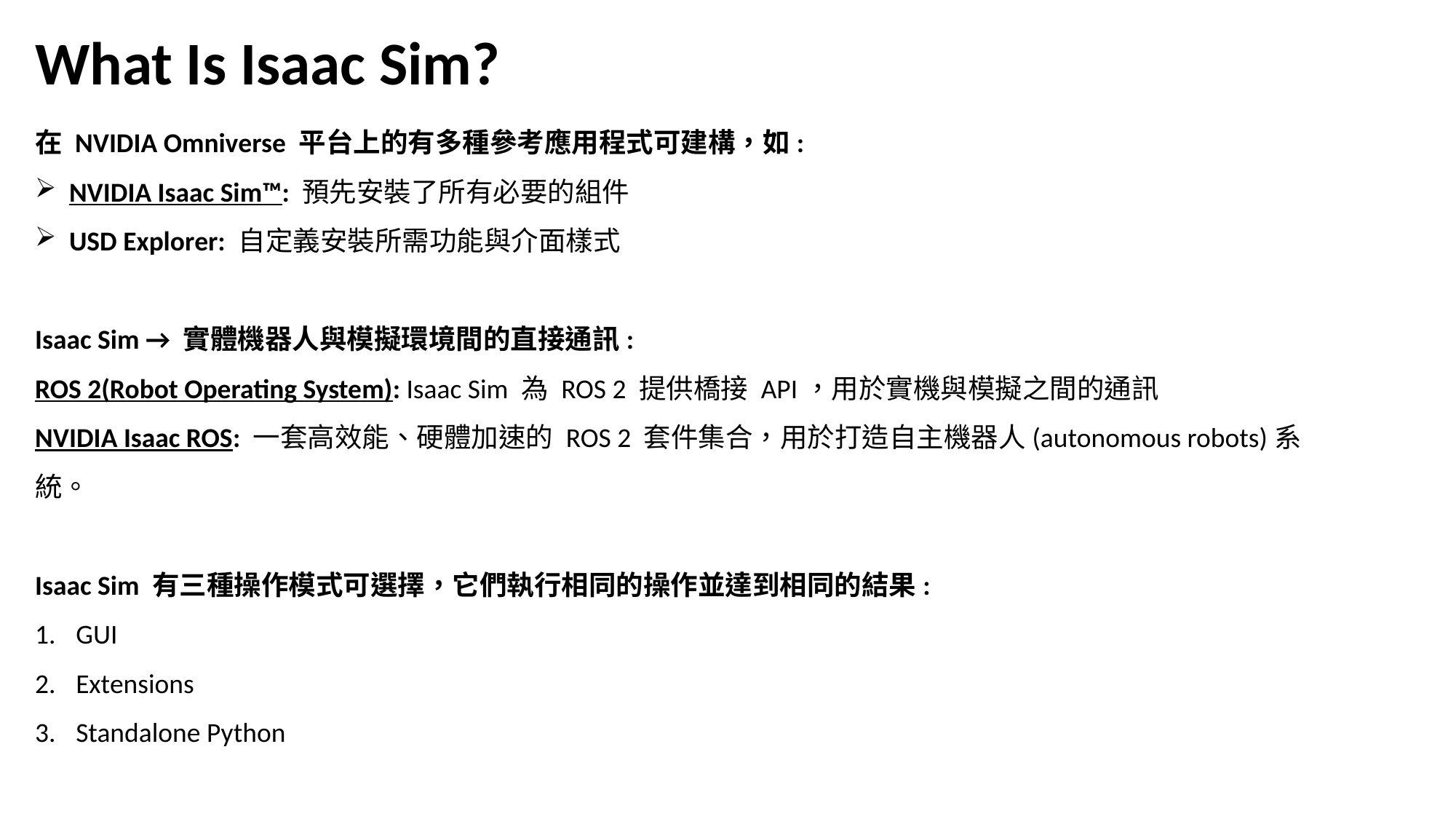

What Is Isaac Sim?
在 NVIDIA Omniverse 平台上的有多種參考應用程式可建構，如:
NVIDIA Isaac Sim™: 預先安裝了所有必要的組件
USD Explorer: 自定義安裝所需功能與介面樣式

Isaac Sim → 實體機器人與模擬環境間的直接通訊:
ROS 2(Robot Operating System): Isaac Sim 為 ROS 2 提供橋接 API，用於實機與模擬之間的通訊
NVIDIA Isaac ROS: 一套高效能、硬體加速的 ROS 2 套件集合，用於打造自主機器人(autonomous robots)系統。

Isaac Sim 有三種操作模式可選擇，它們執行相同的操作並達到相同的結果:
GUI
Extensions
Standalone Python